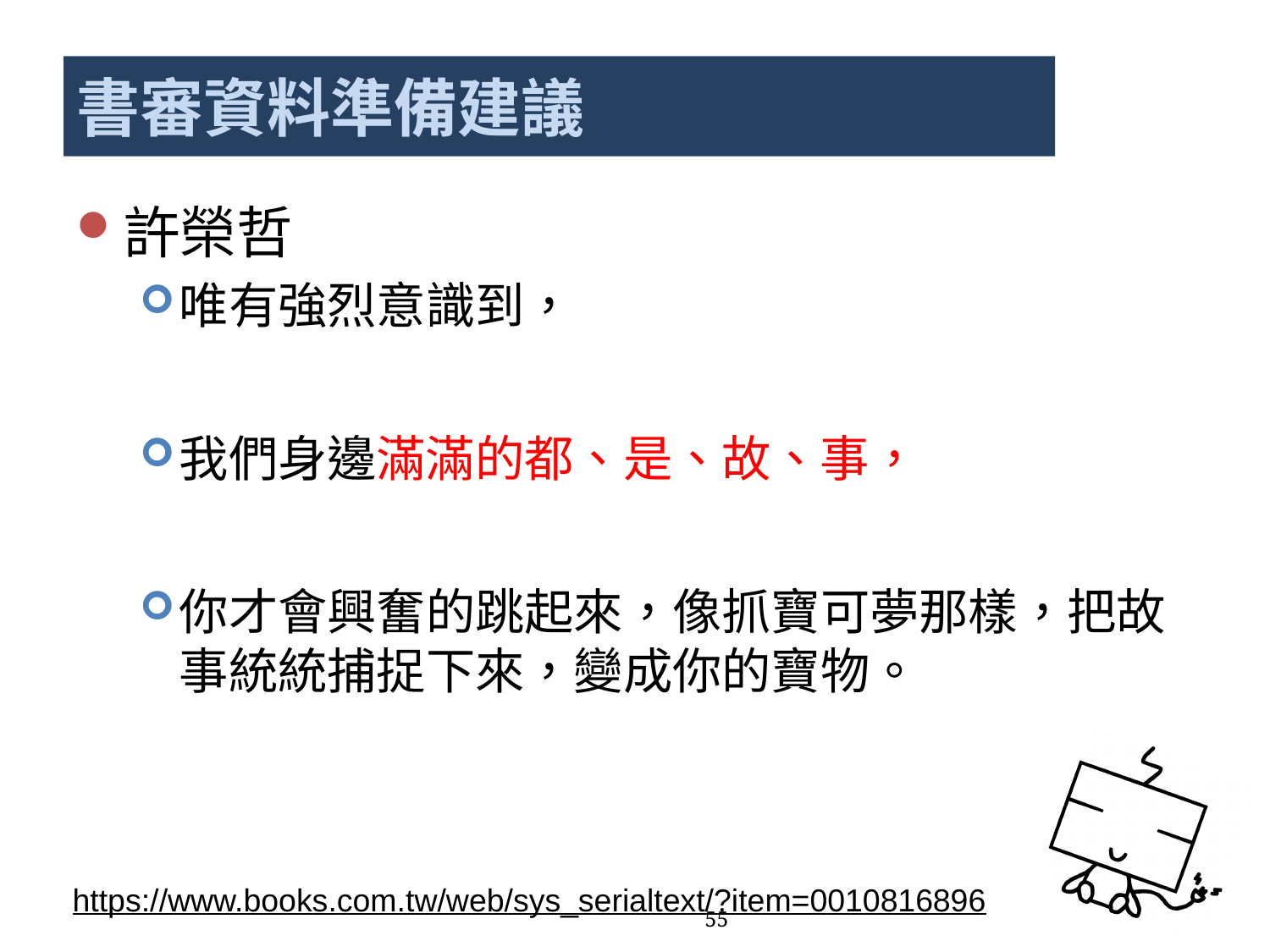

# 書審資料準備建議
許榮哲
唯有強烈意識到，

我們身邊滿滿的都、是、故、事，

你才會興奮的跳起來，像抓寶可夢那樣，把故事統統捕捉下來，變成你的寶物。

https://www.books.com.tw/web/sys_serialtext/?item=0010816896
55